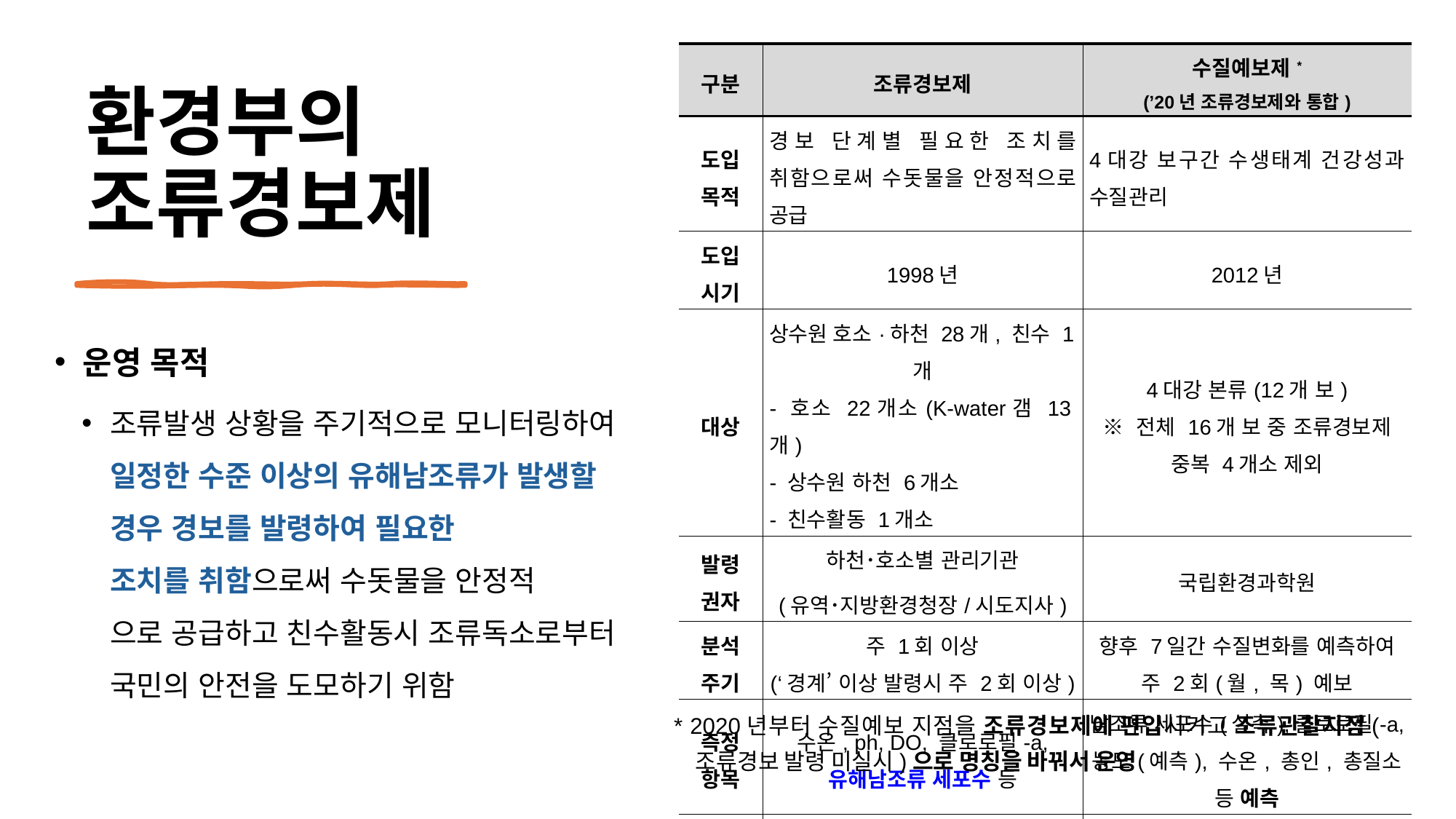

| 구분 | 조류경보제 | 수질예보제\* (’20년 조류경보제와 통합) |
| --- | --- | --- |
| 도입 목적 | 경보 단계별 필요한 조치를 취함으로써 수돗물을 안정적으로 공급 | 4대강 보구간 수생태계 건강성과 수질관리 |
| 도입 시기 | 1998년 | 2012년 |
| 대상 | 상수원 호소·하천 28개, 친수 1개 - 호소 22개소(K-water갬 13개) - 상수원 하천 6개소 - 친수활동 1개소 | 4대강 본류(12개 보) ※ 전체 16개 보 중 조류경보제 중복 4개소 제외 |
| 발령 권자 | 하천･호소별 관리기관 (유역･지방환경청장/시도지사) | 국립환경과학원 |
| 분석 주기 | 주 1회 이상 (‘경계’ 이상 발령시 주 2회 이상) | 향후 7일간 수질변화를 예측하여 주 2회(월, 목) 예보 |
| 측정 항목 | 수온, ph, DO, 클로로필-a, 유해남조류 세포수 등 | 남조류 세포수(실측),클로로필-a, 농도(예측), 수온, 총인, 총질소 등 예측 |
| 발령 단계 | 관심 / 경계 / 대발생 | 관심 / 주의 / 경계 / 심각 |
# 환경부의 조류경보제

운영 목적
조류발생 상황을 주기적으로 모니터링하여 일정한 수준 이상의 유해남조류가 발생할 경우 경보를 발령하여 필요한
조치를 취함으로써 수돗물을 안정적
으로 공급하고 친수활동시 조류독소로부터 국민의 안전을 도모하기 위함

* 2020년부터 수질예보 지점을 조류경보제에 편입시키고 조류관찰지점(조류경보 발령 미실시)으로 명칭을 바꿔서 운영